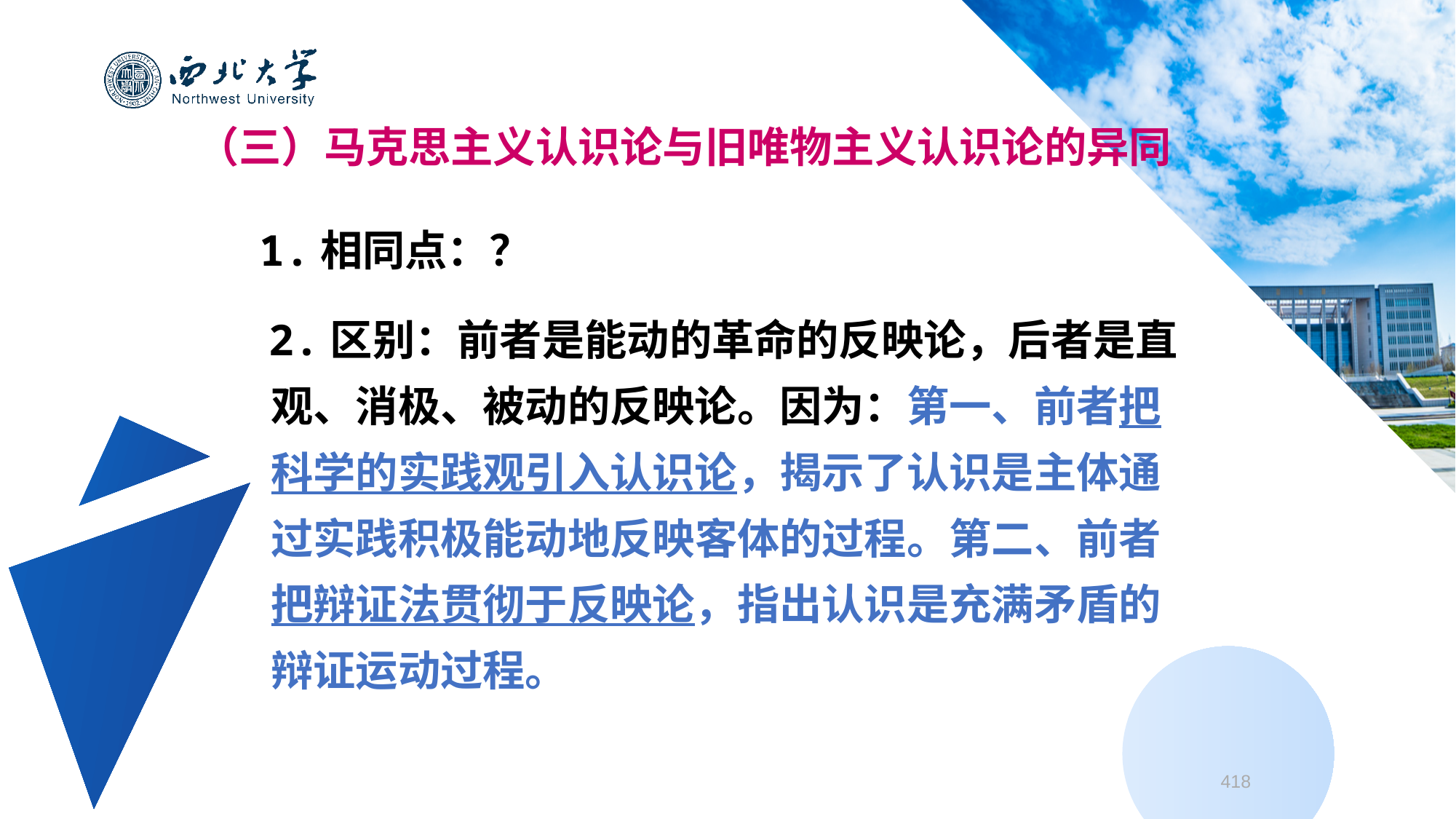

（三）马克思主义认识论与旧唯物主义认识论的异同
  1.相同点：？
 2.区别：前者是能动的革命的反映论，后者是直观、消极、被动的反映论。因为：第一、前者把科学的实践观引入认识论，揭示了认识是主体通过实践积极能动地反映客体的过程。第二、前者把辩证法贯彻于反映论，指出认识是充满矛盾的辩证运动过程。
418